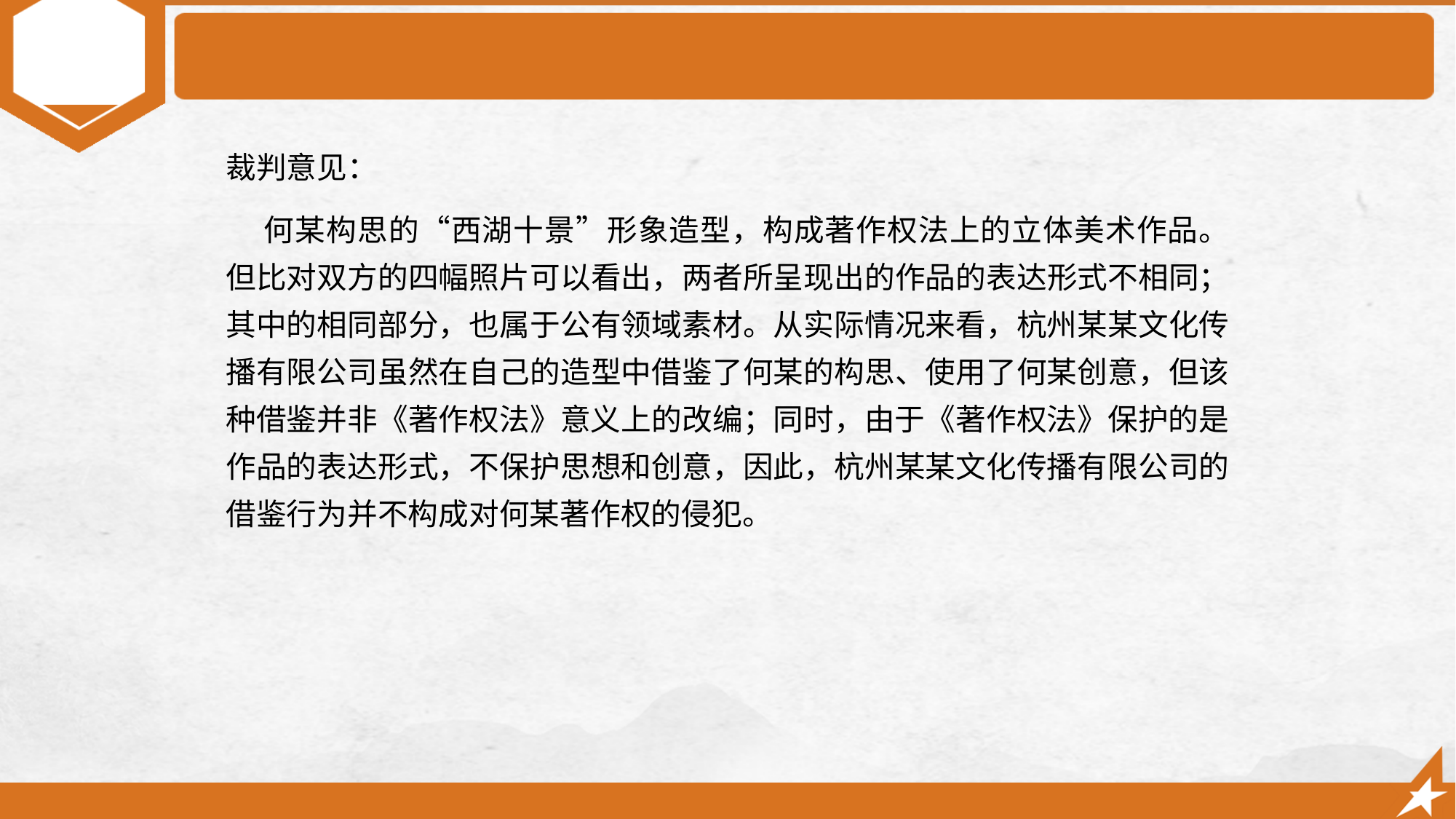

裁判意见：
    何某构思的“西湖十景”形象造型，构成著作权法上的立体美术作品。但比对双方的四幅照片可以看出，两者所呈现出的作品的表达形式不相同；其中的相同部分，也属于公有领域素材。从实际情况来看，杭州某某文化传播有限公司虽然在自己的造型中借鉴了何某的构思、使用了何某创意，但该种借鉴并非《著作权法》意义上的改编；同时，由于《著作权法》保护的是作品的表达形式，不保护思想和创意，因此，杭州某某文化传播有限公司的借鉴行为并不构成对何某著作权的侵犯。